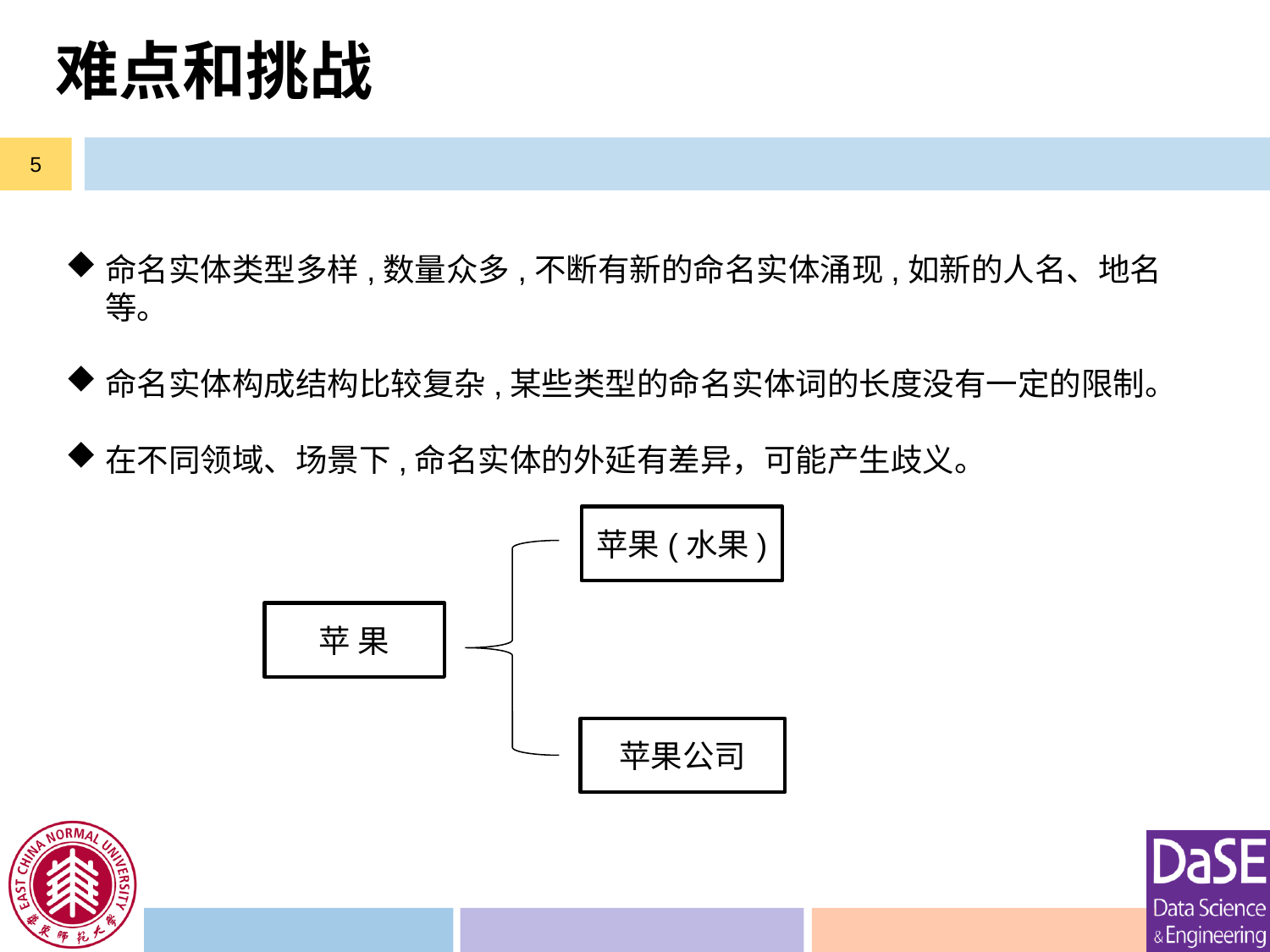

# 难点和挑战
5
命名实体类型多样,数量众多,不断有新的命名实体涌现,如新的人名、地名等。

命名实体构成结构比较复杂,某些类型的命名实体词的长度没有一定的限制。

在不同领域、场景下,命名实体的外延有差异，可能产生歧义。
苹果(水果)

苹 果
苹果公司